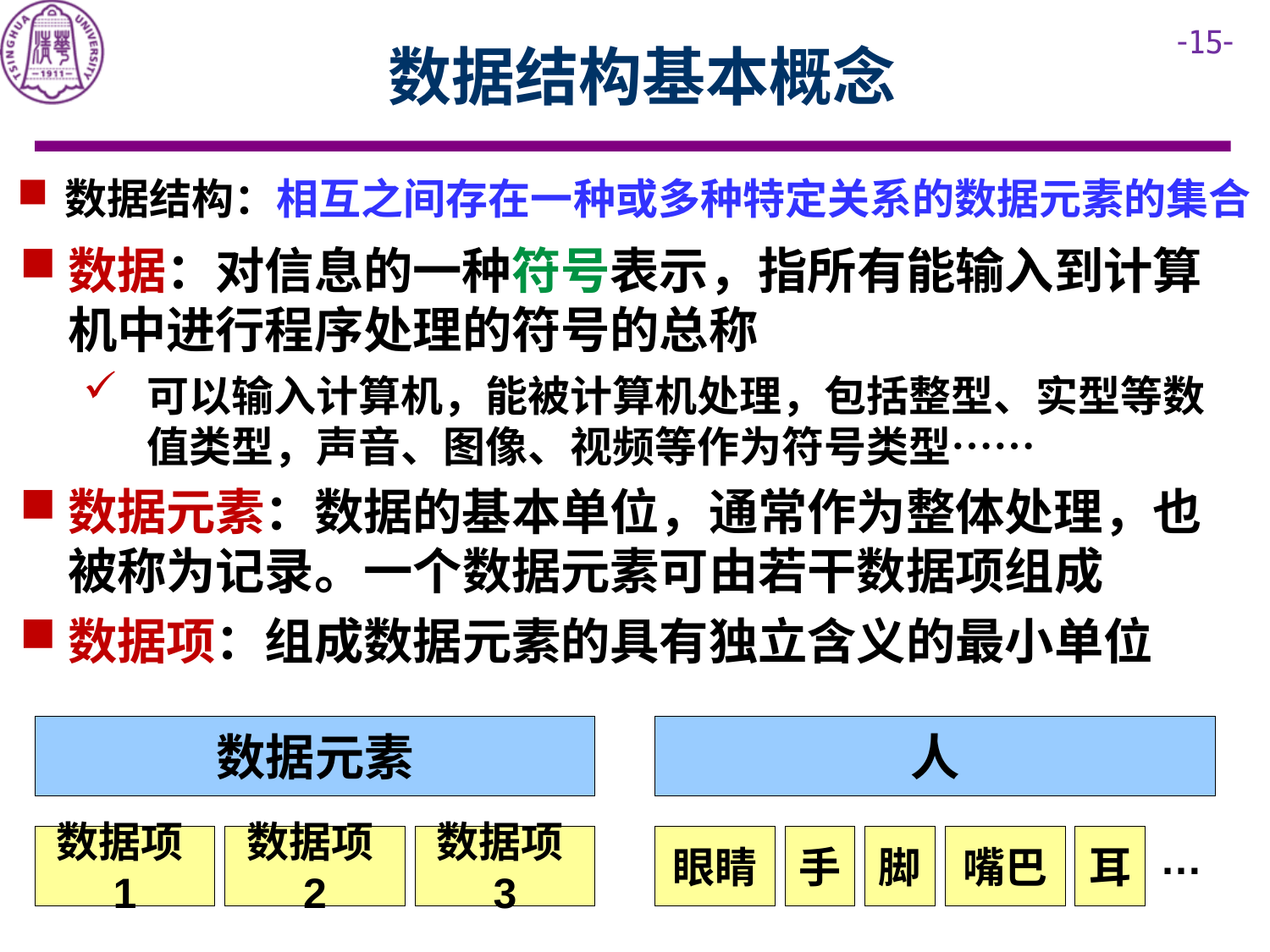

# 数据结构基本概念
数据结构：相互之间存在一种或多种特定关系的数据元素的集合
数据：对信息的一种符号表示，指所有能输入到计算机中进行程序处理的符号的总称
可以输入计算机，能被计算机处理，包括整型、实型等数值类型，声音、图像、视频等作为符号类型……
数据元素：数据的基本单位，通常作为整体处理，也被称为记录。一个数据元素可由若干数据项组成
数据项：组成数据元素的具有独立含义的最小单位
数据元素
人
数据项1
数据项2
数据项3
眼睛
手
脚
嘴巴
耳
…